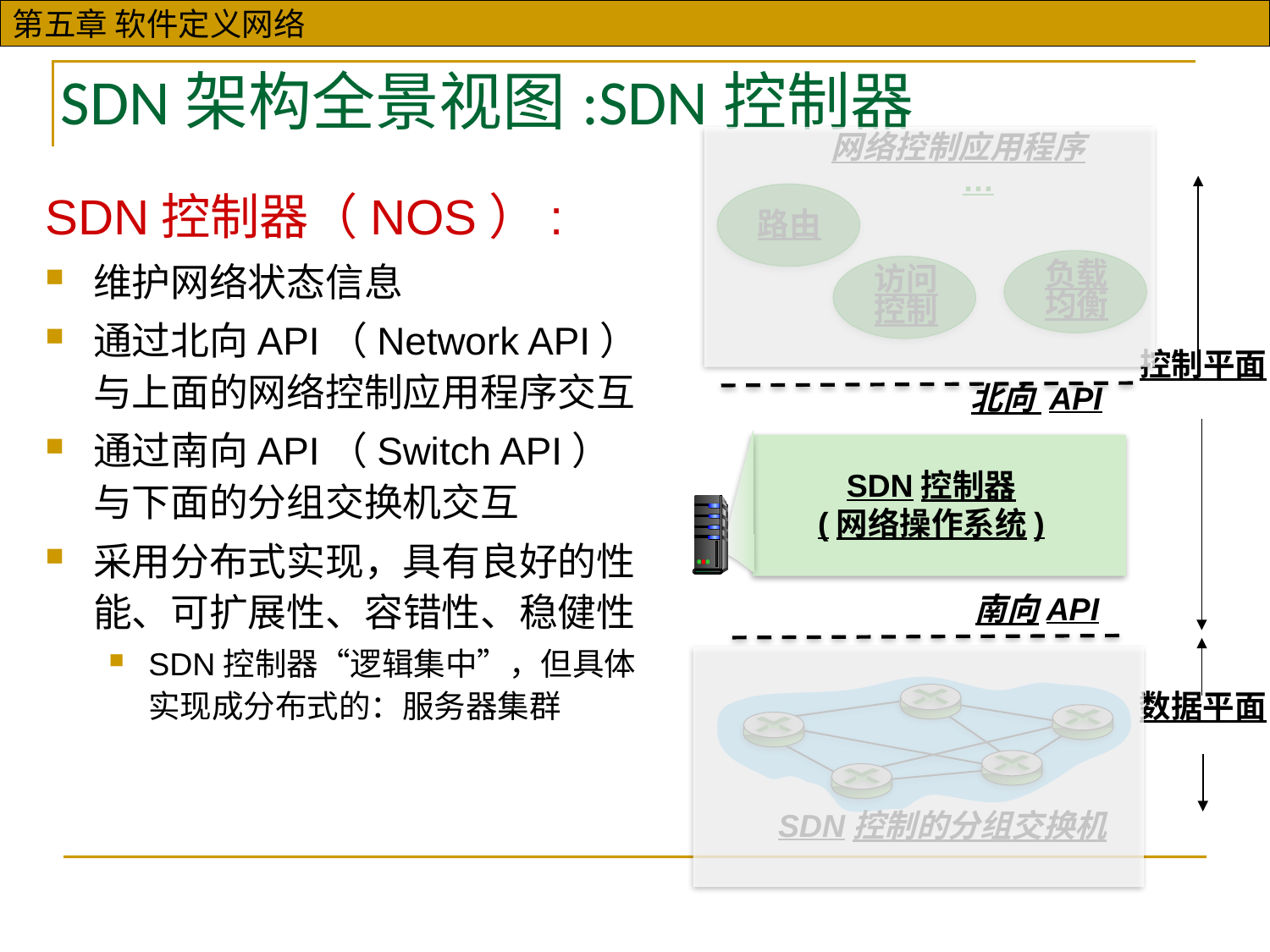

SDN架构全景视图:SDN控制器

网络控制应用程序
…

路由

负载
均衡

访问
控制
控制平面
北向 API

SDN控制器
(网络操作系统)

南向API

数据平面
SDN控制的分组交换机
SDN控制器（NOS）:
维护网络状态信息
通过北向API（Network API）与上面的网络控制应用程序交互
通过南向API（Switch API）与下面的分组交换机交互
采用分布式实现，具有良好的性能、可扩展性、容错性、稳健性
SDN控制器“逻辑集中”，但具体实现成分布式的：服务器集群